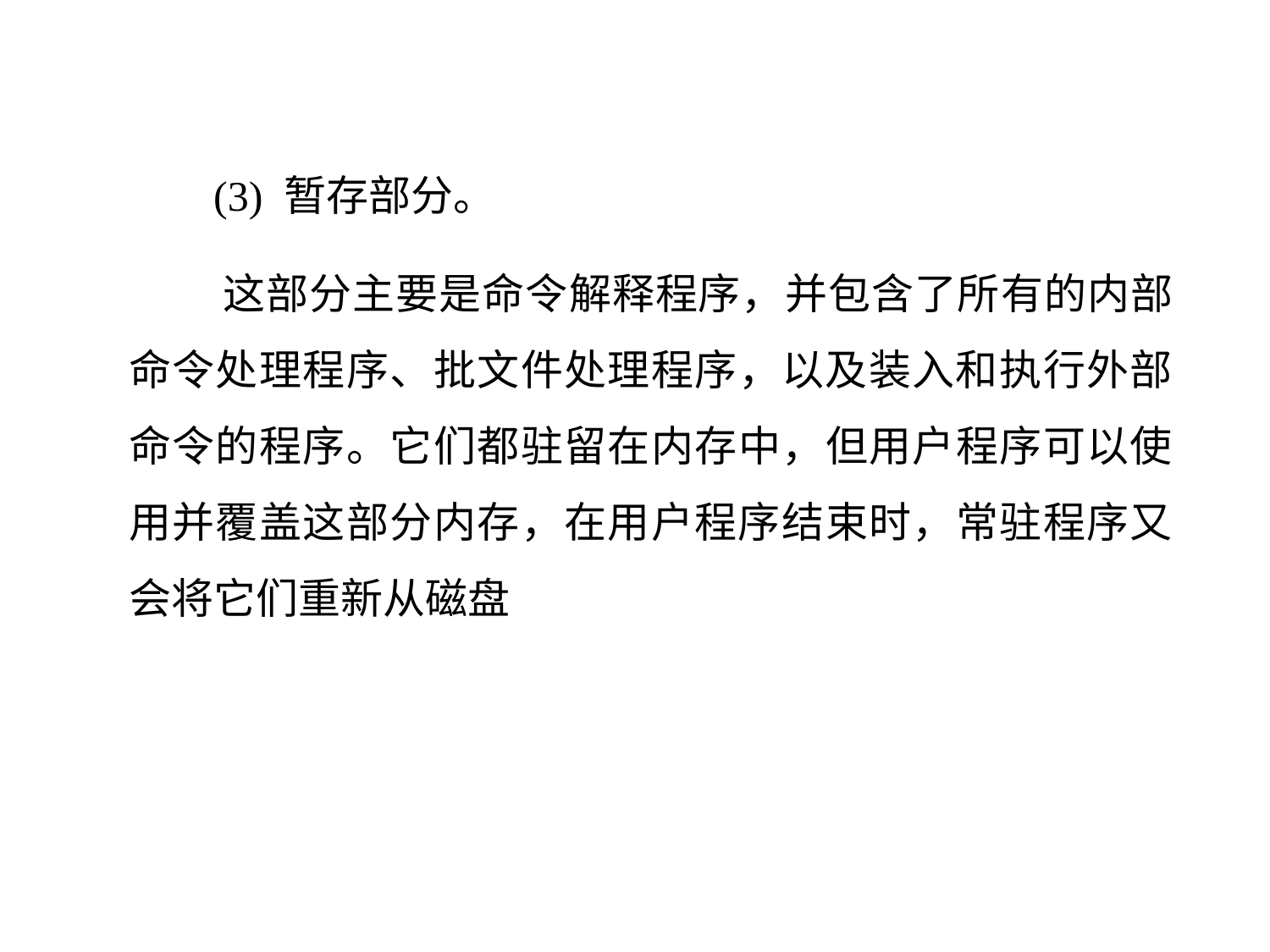

(3) 暂存部分。
        这部分主要是命令解释程序，并包含了所有的内部命令处理程序、批文件处理程序，以及装入和执行外部命令的程序。它们都驻留在内存中，但用户程序可以使用并覆盖这部分内存，在用户程序结束时，常驻程序又会将它们重新从磁盘